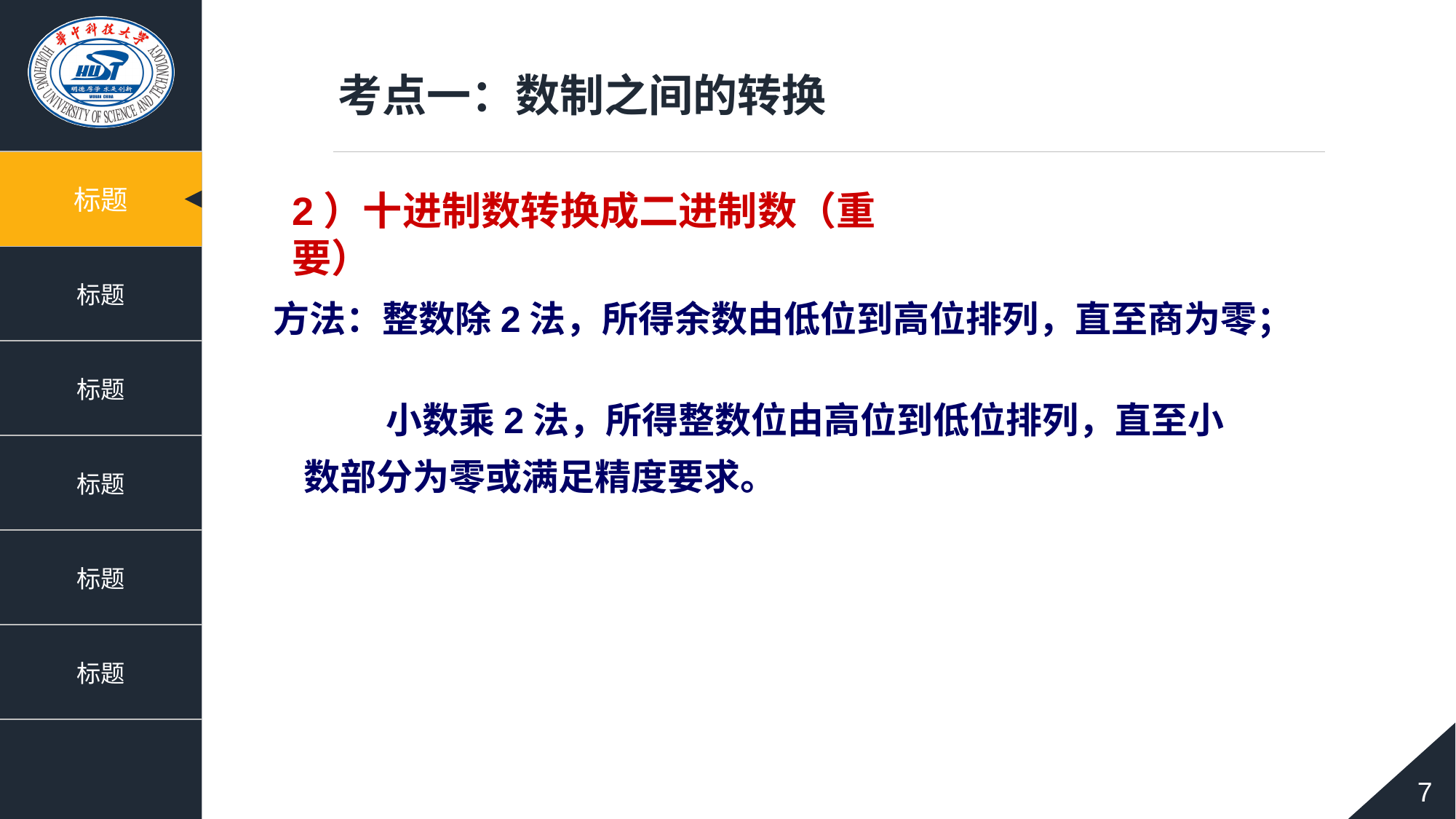

考点一：数制之间的转换
2）十进制数转换成二进制数（重要）
方法：整数除2法，所得余数由低位到高位排列，直至商为零；
         小数乘2法，所得整数位由高位到低位排列，直至小数部分为零或满足精度要求。